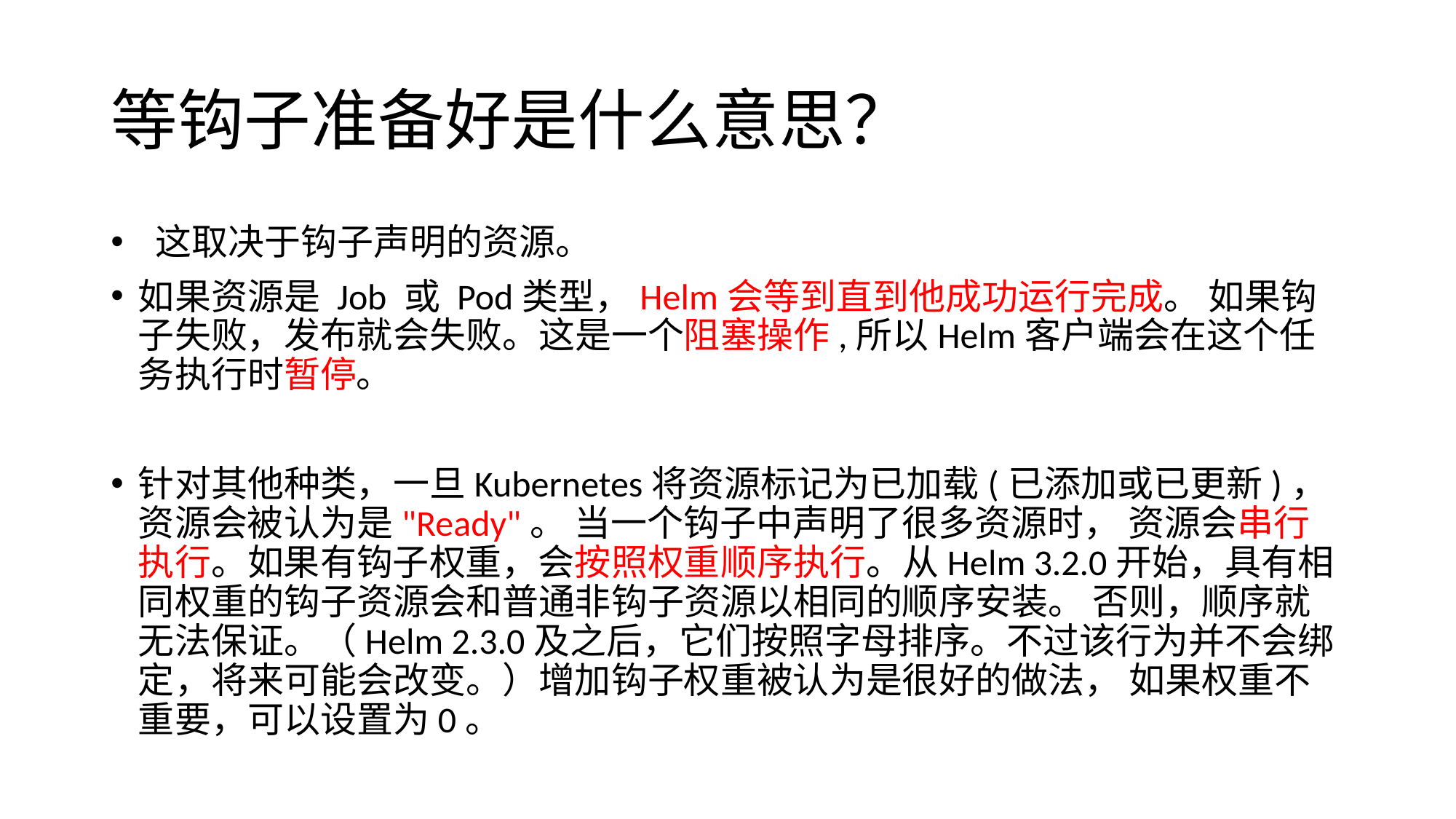

# 等钩子准备好是什么意思？
 这取决于钩子声明的资源。
如果资源是 Job 或 Pod类型，Helm会等到直到他成功运行完成。 如果钩子失败，发布就会失败。这是一个阻塞操作,所以Helm客户端会在这个任务执行时暂停。

针对其他种类，一旦Kubernetes将资源标记为已加载(已添加或已更新)，资源会被认为是"Ready"。 当一个钩子中声明了很多资源时， 资源会串行执行。如果有钩子权重，会按照权重顺序执行。从Helm 3.2.0开始，具有相同权重的钩子资源会和普通非钩子资源以相同的顺序安装。 否则，顺序就无法保证。（Helm 2.3.0及之后，它们按照字母排序。不过该行为并不会绑定，将来可能会改变。）增加钩子权重被认为是很好的做法， 如果权重不重要，可以设置为0。